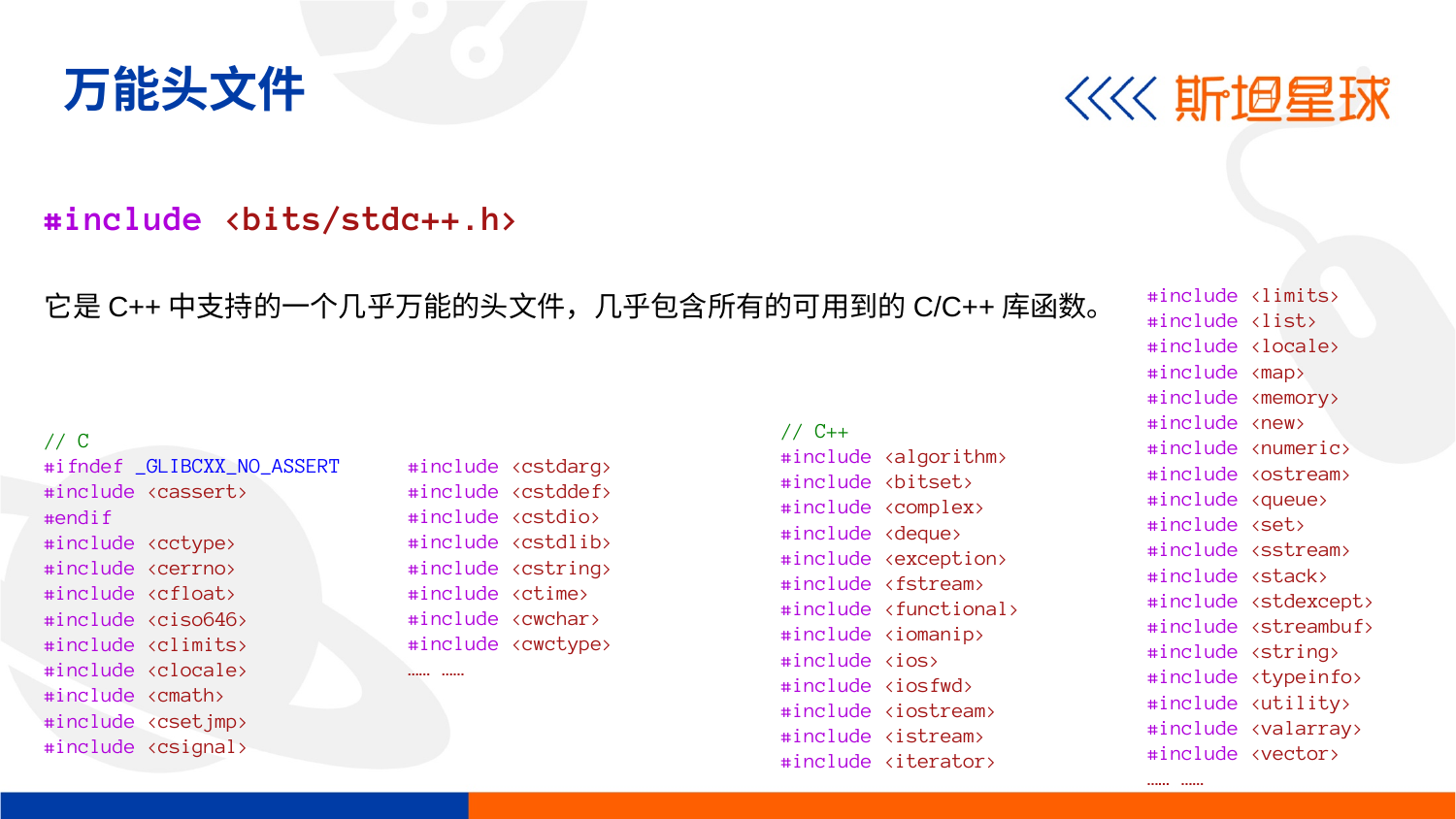

万能头文件
#include <bits/stdc++.h>
它是C++中支持的一个几乎万能的头文件，几乎包含所有的可用到的C/C++库函数。
#include <limits>
#include <list>
#include <locale>
#include <map>
#include <memory>
#include <new>
#include <numeric>
#include <ostream>
#include <queue>
#include <set>
#include <sstream>
#include <stack>
#include <stdexcept>
#include <streambuf>
#include <string>
#include <typeinfo>
#include <utility>
#include <valarray>
#include <vector>
…… ……

// C++
#include <algorithm>
#include <bitset>
#include <complex>
#include <deque>
#include <exception>
#include <fstream>
#include <functional>
#include <iomanip>
#include <ios>
#include <iosfwd>
#include <iostream>
#include <istream>
#include <iterator>

// C
#ifndef _GLIBCXX_NO_ASSERT
#include <cassert>
#endif
#include <cctype>
#include <cerrno>
#include <cfloat>
#include <ciso646>
#include <climits>
#include <clocale>
#include <cmath>
#include <csetjmp>
#include <csignal>

#include <cstdarg>
#include <cstddef>
#include <cstdio>
#include <cstdlib>
#include <cstring>
#include <ctime>
#include <cwchar>
#include <cwctype>
…… ……